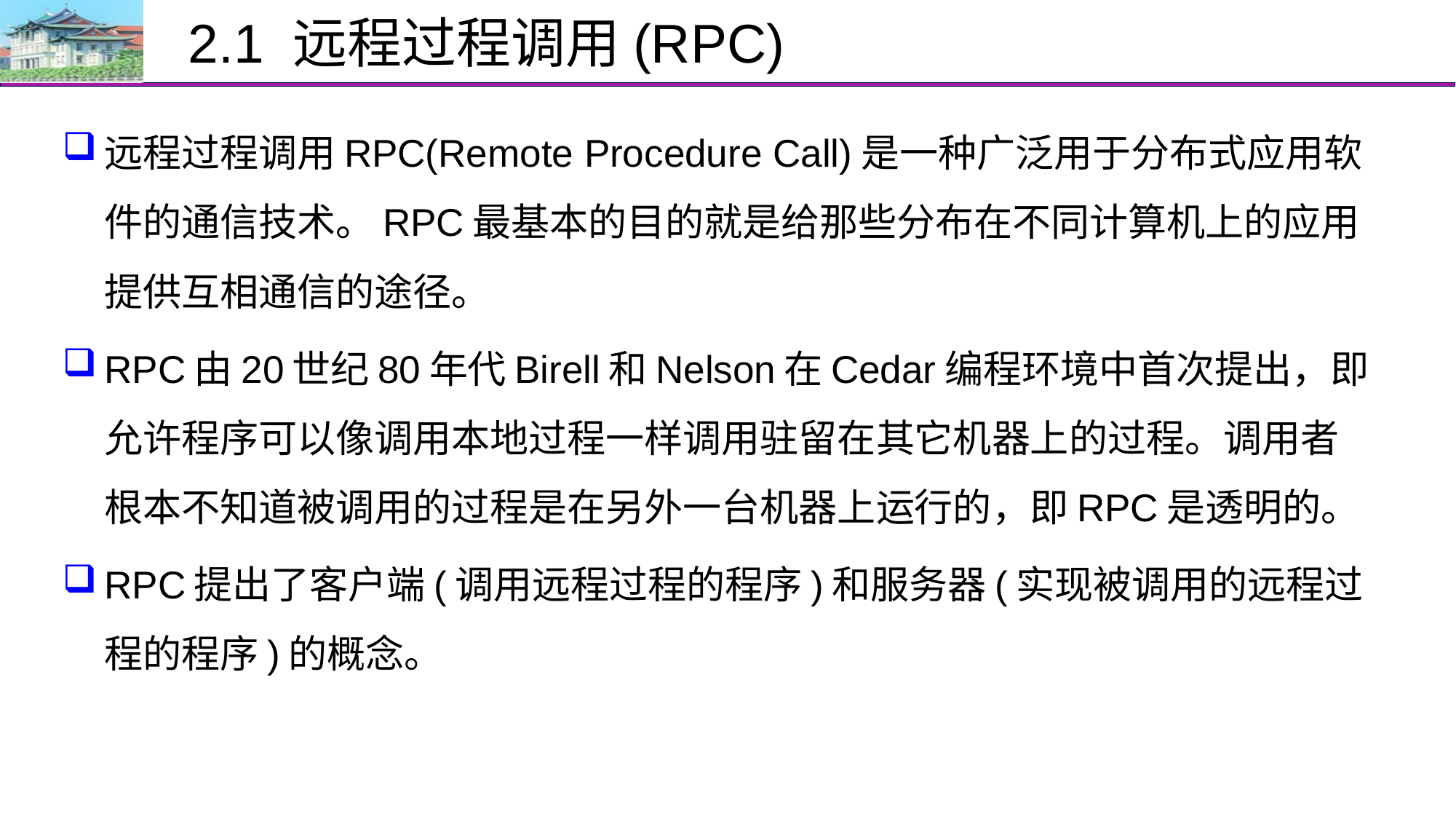

# 2.1 远程过程调用(RPC)
远程过程调用RPC(Remote Procedure Call)是一种广泛用于分布式应用软件的通信技术。RPC最基本的目的就是给那些分布在不同计算机上的应用提供互相通信的途径。
RPC由20世纪80年代Birell和Nelson在Cedar编程环境中首次提出，即允许程序可以像调用本地过程一样调用驻留在其它机器上的过程。调用者根本不知道被调用的过程是在另外一台机器上运行的，即RPC是透明的。
RPC提出了客户端(调用远程过程的程序)和服务器(实现被调用的远程过程的程序)的概念。